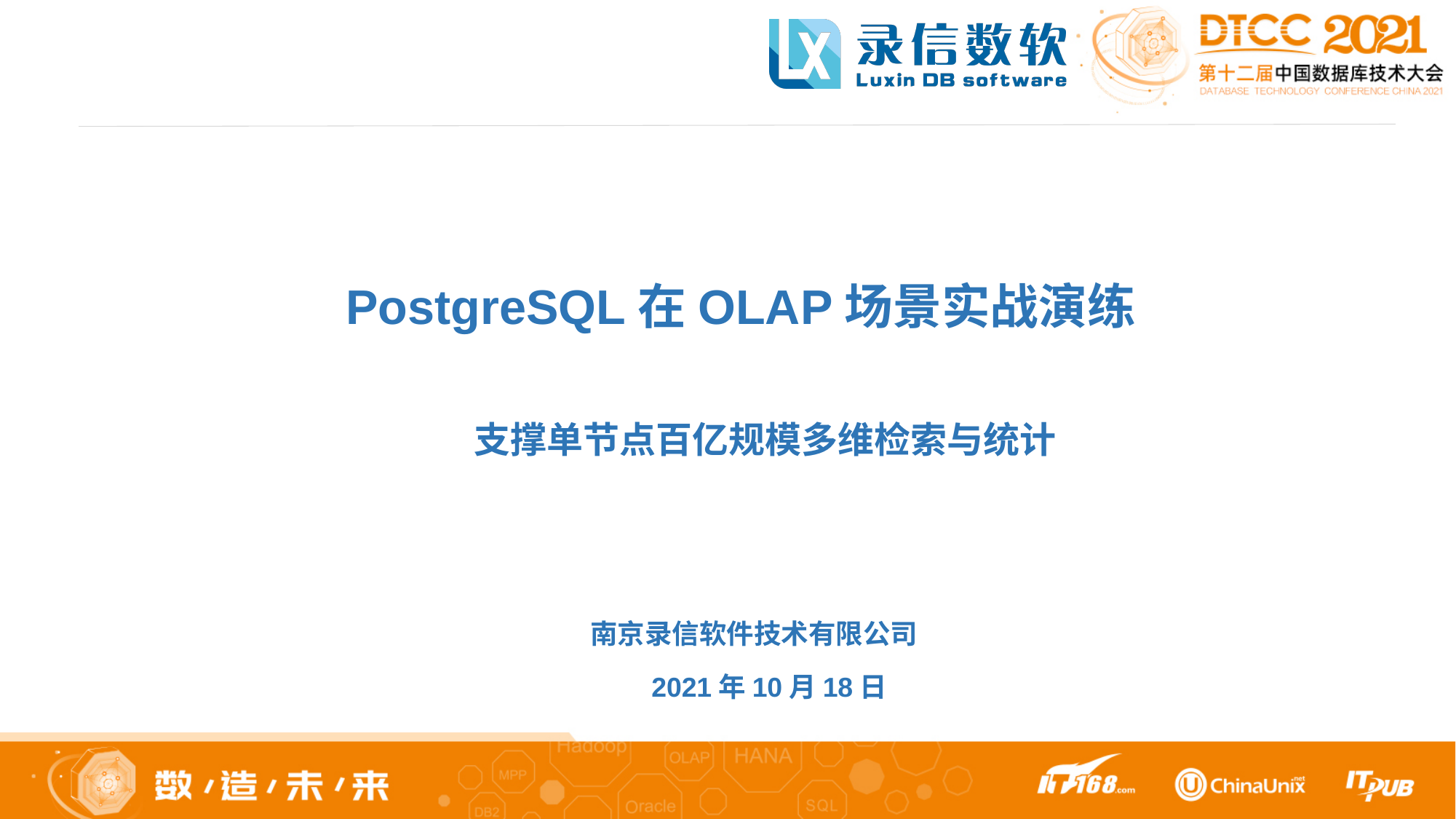

PostgreSQL在OLAP场景实战演练
支撑单节点百亿规模多维检索与统计
南京录信软件技术有限公司
2021年10月18日